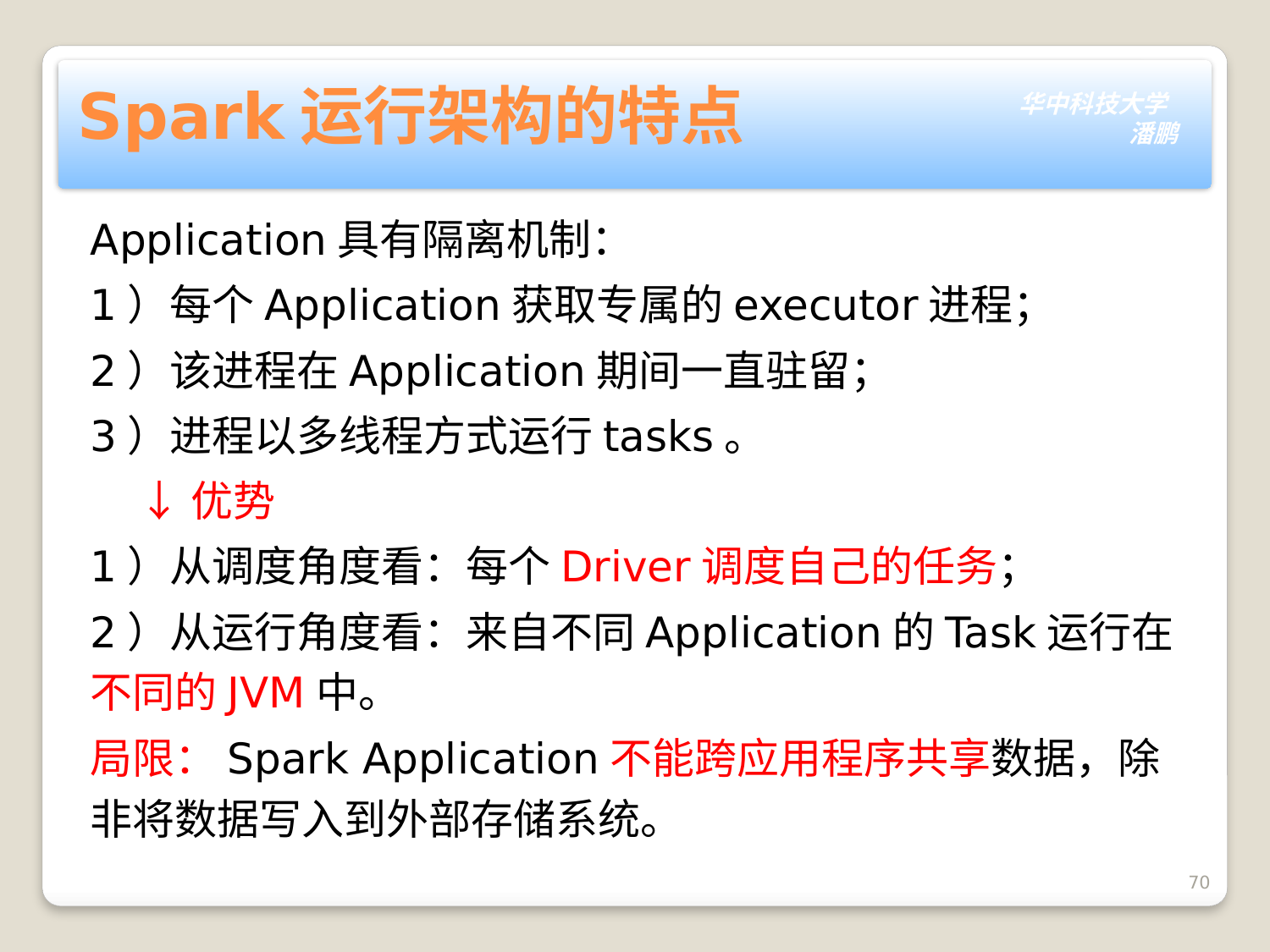

# Spark运行架构的特点
Application具有隔离机制：
1）每个Application获取专属的executor进程；
2）该进程在Application期间一直驻留；
3）进程以多线程方式运行tasks。
     ↓优势
1）从调度角度看：每个Driver调度自己的任务；
2）从运行角度看：来自不同Application的Task运行在不同的JVM中。
局限：Spark Application不能跨应用程序共享数据，除非将数据写入到外部存储系统。
70